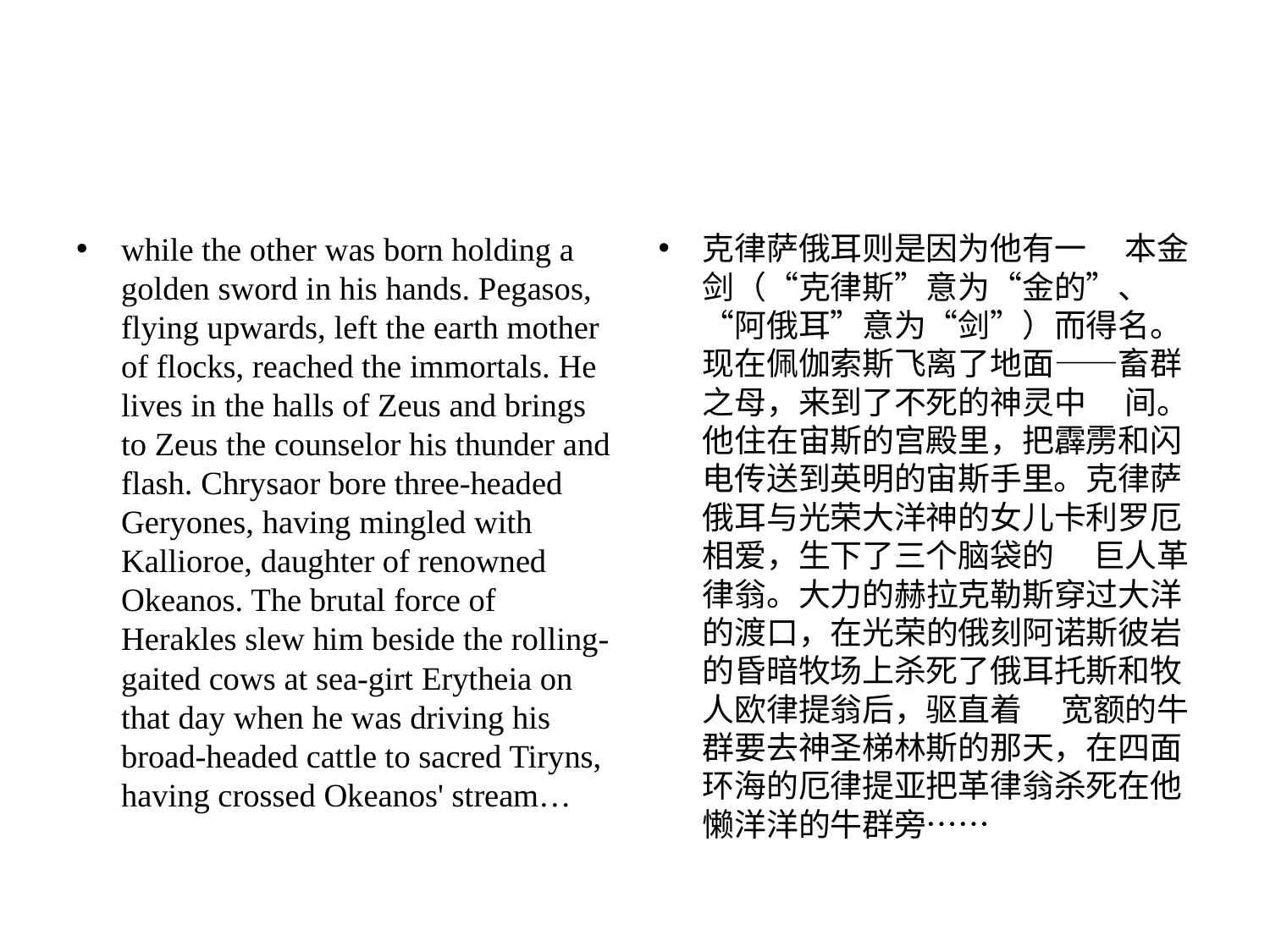

#
while the other was born holding a golden sword in his hands. Pegasos, flying upwards, left the earth mother of flocks, reached the immortals. He lives in the halls of Zeus and brings to Zeus the counselor his thunder and flash. Chrysaor bore three-headed Geryones, having mingled with Kallioroe, daughter of renowned Okeanos. The brutal force of Herakles slew him beside the rolling-gaited cows at sea-girt Erytheia on that day when he was driving his broad-headed cattle to sacred Tiryns, having crossed Okeanos' stream…
克律萨俄⽿则是因为他有⼀ 　本⾦剑（“克律斯”意为“⾦的”、“阿俄⽿”意为“剑”）⽽得名。现在佩伽索斯飞离了地⾯——畜群之母，来到了不死的神灵中 　间。他住在宙斯的宫殿⾥，把霹雳和闪电传送到英明的宙斯⼿⾥。克律萨俄⽿与光荣⼤洋神的⼥⼉卡利罗厄相爱，⽣下了三个脑袋的 　巨⼈⾰律翁。⼤⼒的赫拉克勒斯穿过⼤洋的渡⼝，在光荣的俄刻阿诺斯彼岩的昏暗牧场上杀死了俄⽿托斯和牧⼈欧律提翁后，驱直着 　宽额的⽜群要去神圣梯林斯的那天，在四⾯环海的厄律提亚把⾰律翁杀死在他懒洋洋的⽜群旁……